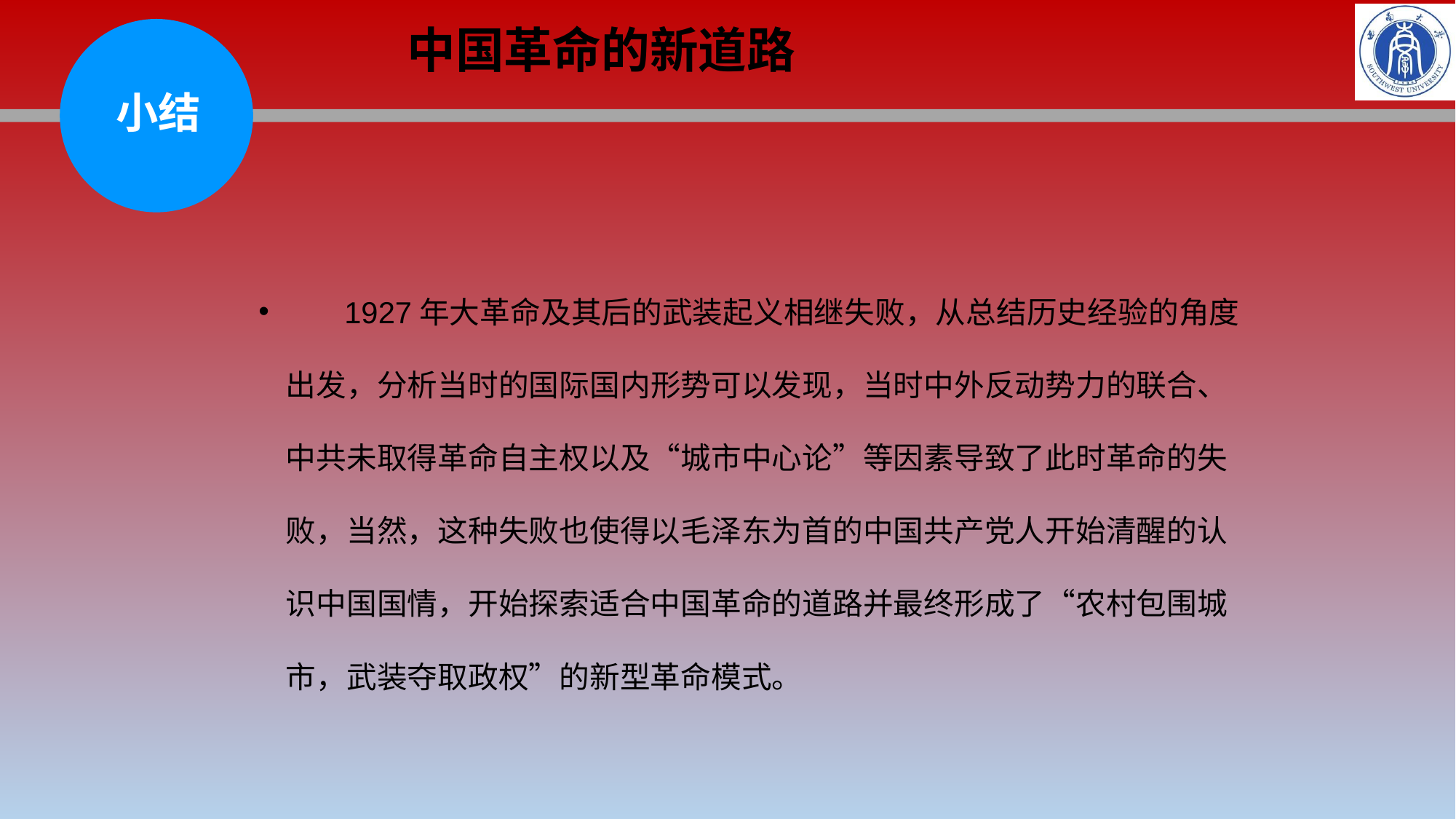

中国革命的新道路
小结
       1927年大革命及其后的武装起义相继失败，从总结历史经验的角度出发，分析当时的国际国内形势可以发现，当时中外反动势力的联合、中共未取得革命自主权以及“城市中心论”等因素导致了此时革命的失败，当然，这种失败也使得以毛泽东为首的中国共产党人开始清醒的认识中国国情，开始探索适合中国革命的道路并最终形成了“农村包围城市，武装夺取政权”的新型革命模式。